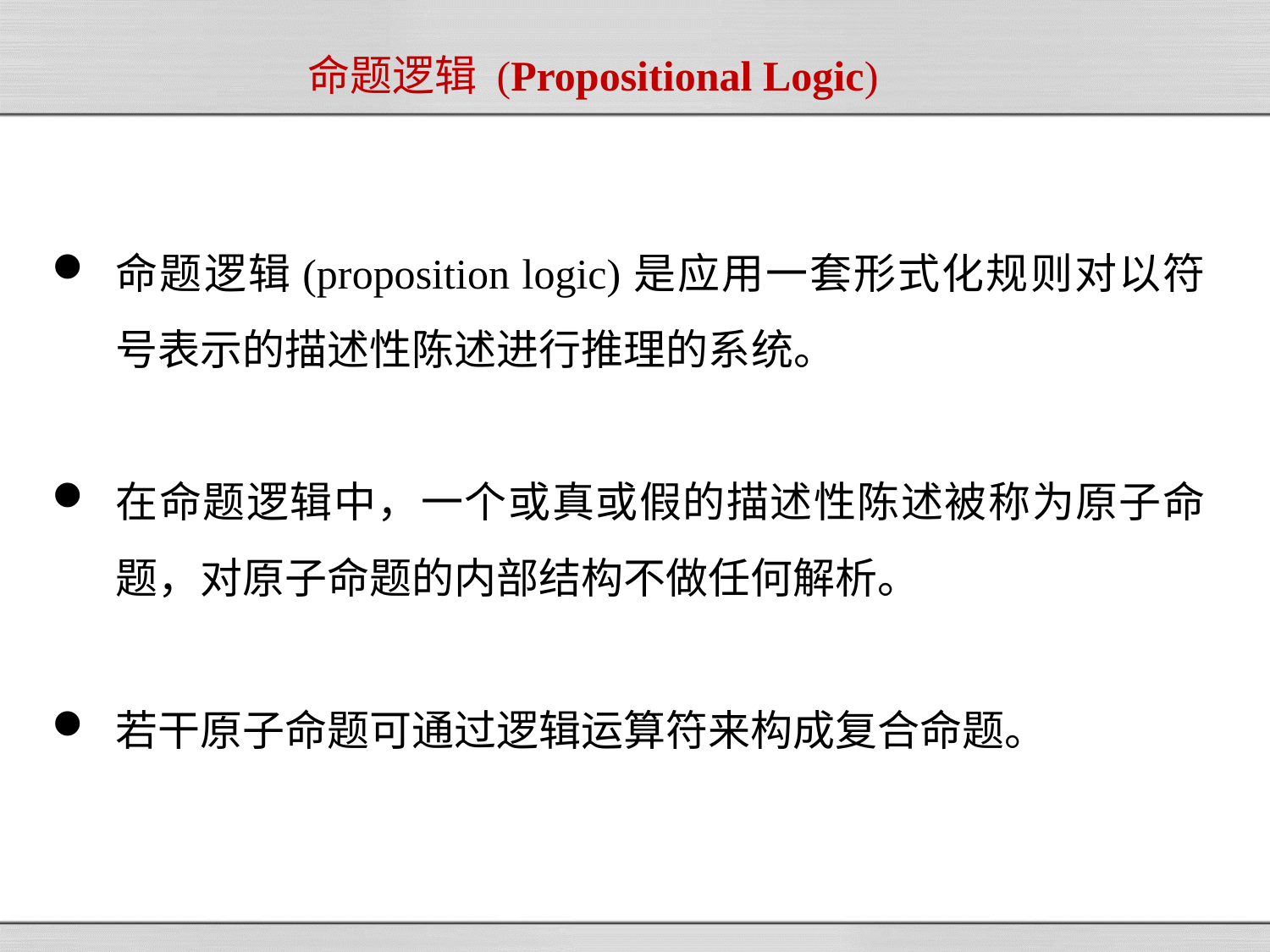

# 命题逻辑 (Propositional Logic)
命题逻辑(proposition logic)是应用一套形式化规则对以符号表示的描述性陈述进行推理的系统。

在命题逻辑中，一个或真或假的描述性陈述被称为原子命题，对原子命题的内部结构不做任何解析。

若干原子命题可通过逻辑运算符来构成复合命题。